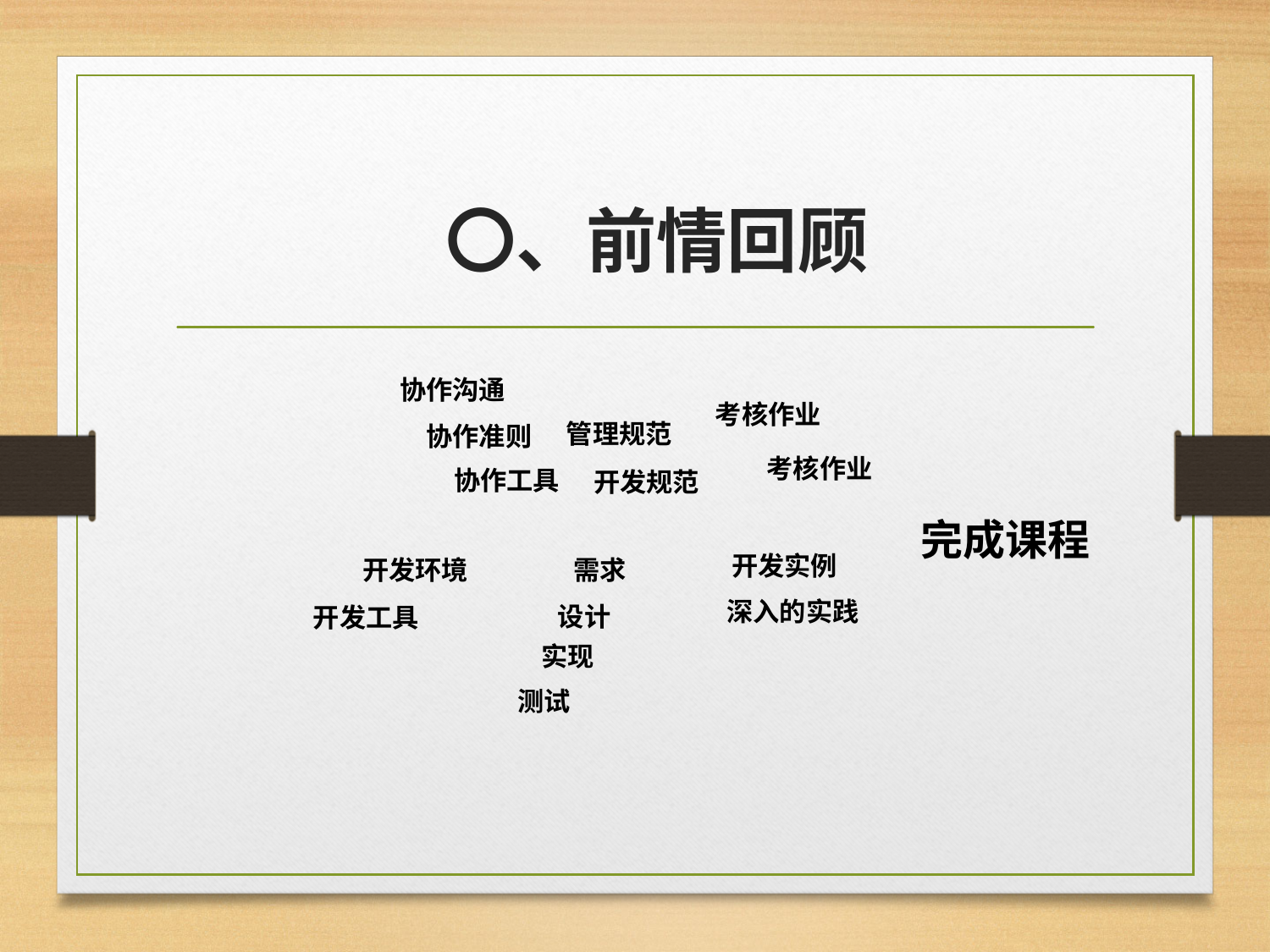

〇、前情回顾
协作沟通
考核作业
管理规范
协作准则
考核作业
协作工具
开发规范
完成课程
开发实例
开发环境
需求
深入的实践
设计
开发工具
实现
测试